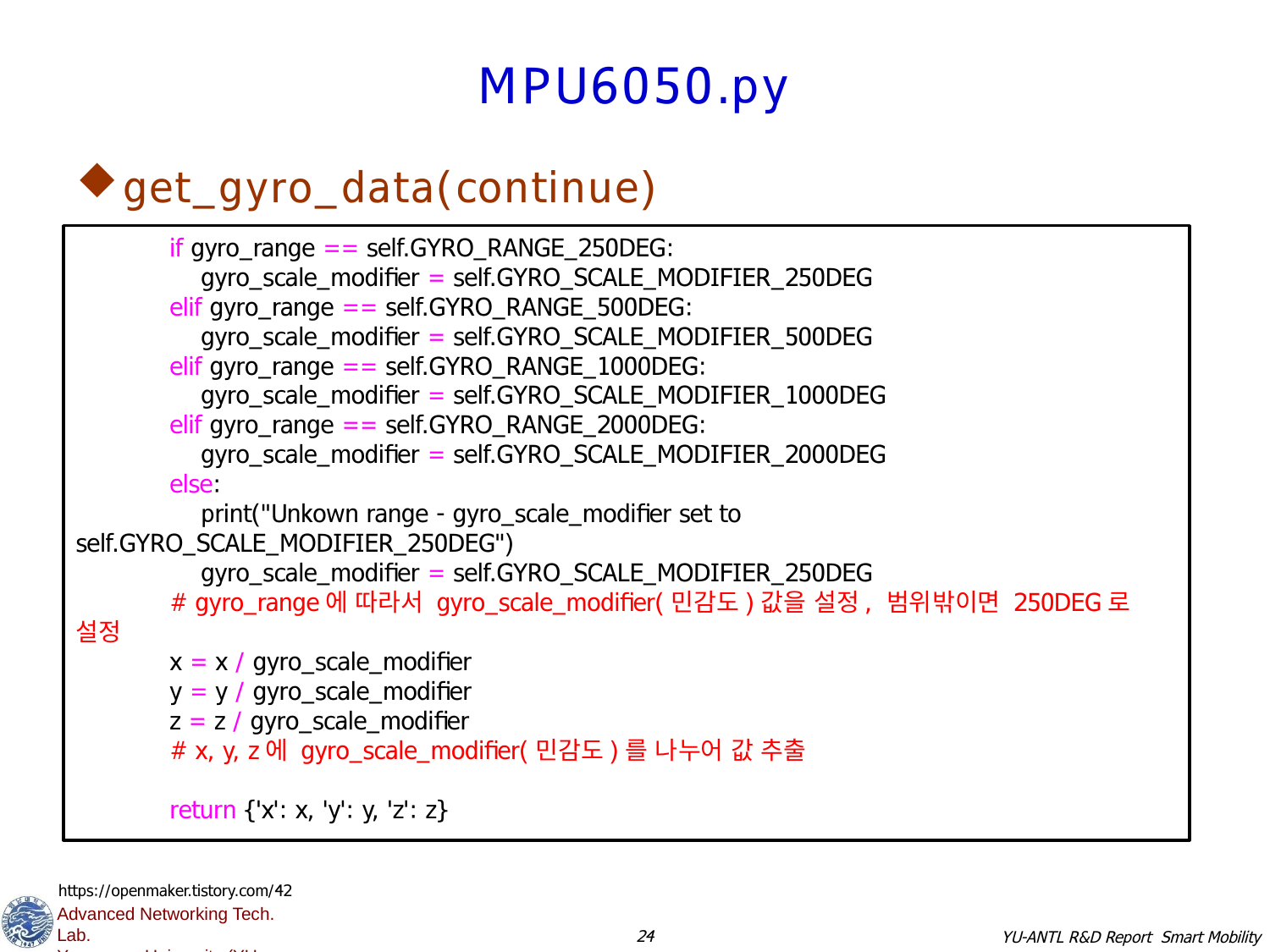

# MPU6050.py
get_gyro_data(continue)
            if gyro_range == self.GYRO_RANGE_250DEG:
                gyro_scale_modifier = self.GYRO_SCALE_MODIFIER_250DEG
            elif gyro_range == self.GYRO_RANGE_500DEG:
                gyro_scale_modifier = self.GYRO_SCALE_MODIFIER_500DEG
            elif gyro_range == self.GYRO_RANGE_1000DEG:
                gyro_scale_modifier = self.GYRO_SCALE_MODIFIER_1000DEG
            elif gyro_range == self.GYRO_RANGE_2000DEG:
                gyro_scale_modifier = self.GYRO_SCALE_MODIFIER_2000DEG
            else:
                print("Unkown range - gyro_scale_modifier set to self.GYRO_SCALE_MODIFIER_250DEG")
                gyro_scale_modifier = self.GYRO_SCALE_MODIFIER_250DEG
            # gyro_range에 따라서 gyro_scale_modifier(민감도)값을 설정, 범위밖이면 250DEG로 설정
            x = x / gyro_scale_modifier
            y = y / gyro_scale_modifier
            z = z / gyro_scale_modifier
            # x, y, z에 gyro_scale_modifier(민감도)를 나누어 값 추출

            return {'x': x, 'y': y, 'z': z}

https://openmaker.tistory.com/42